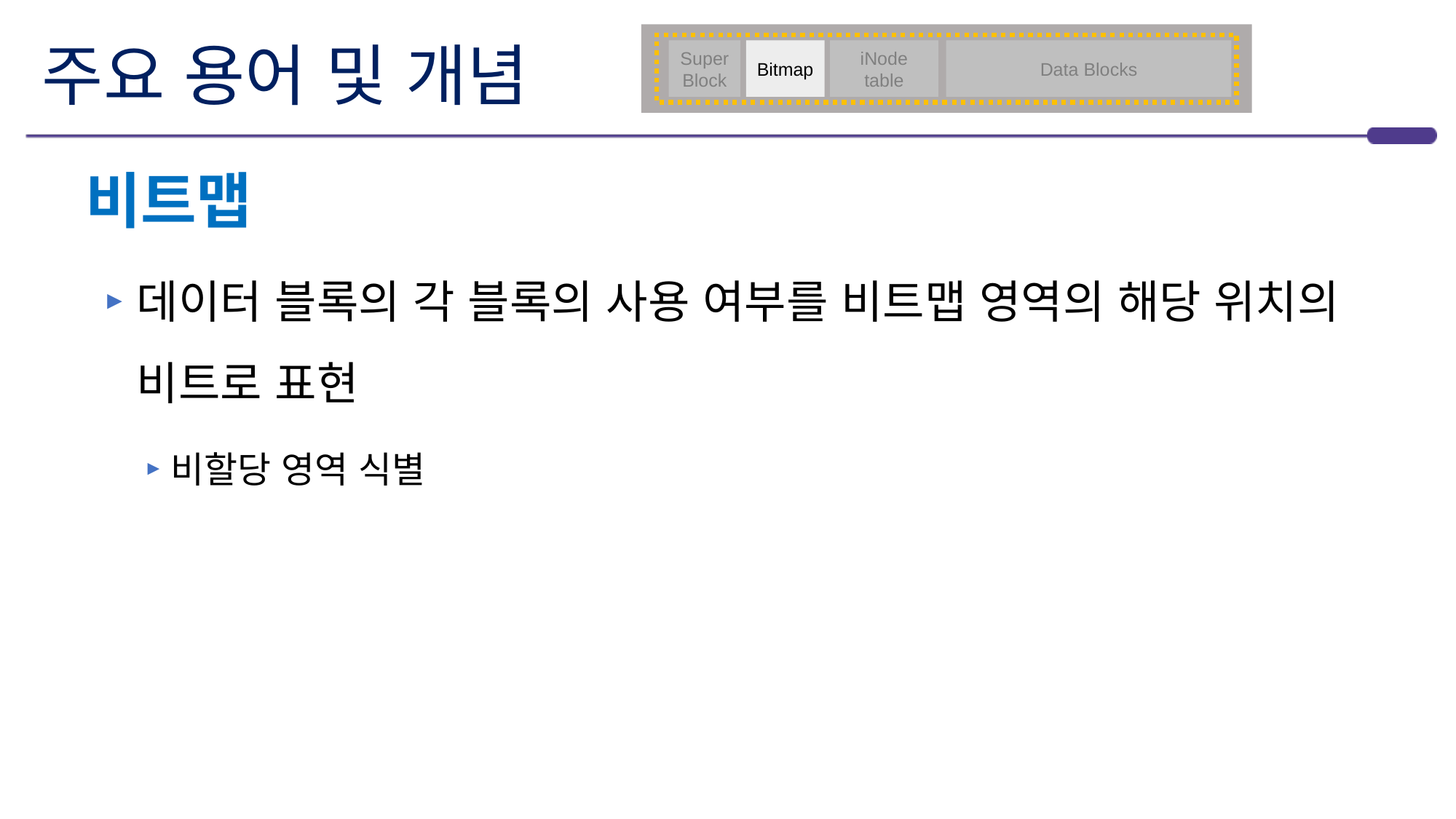

# 주요 용어 및 개념

Super Block
Bitmap
iNode
table
Data Blocks
비트맵
데이터 블록의 각 블록의 사용 여부를 비트맵 영역의 해당 위치의 비트로 표현
비할당 영역 식별